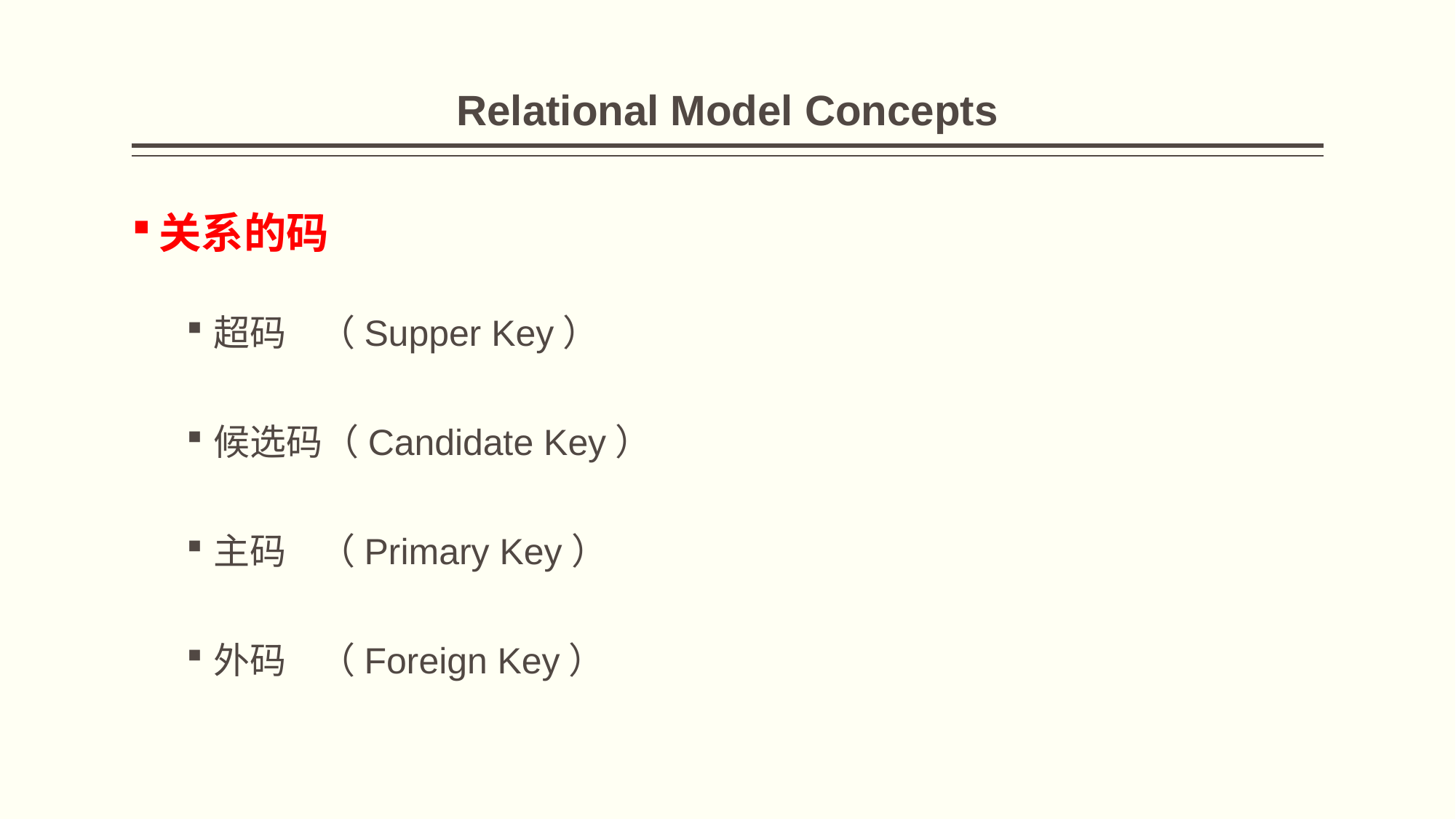

# Relational Model Concepts
关系的码

超码    （Supper Key）

候选码（Candidate Key）

主码    （Primary Key）

外码    （Foreign Key）